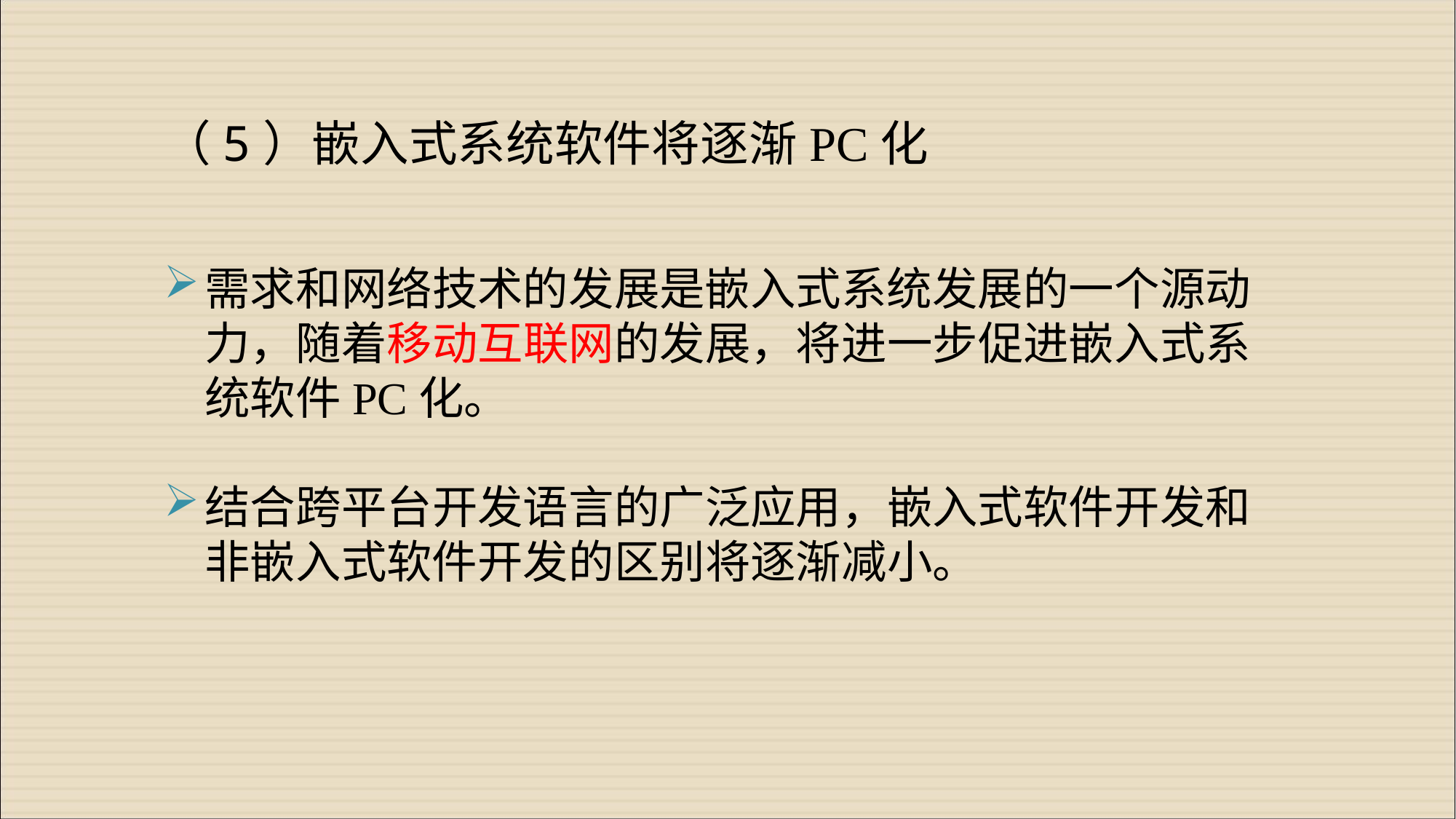

（5）嵌入式系统软件将逐渐PC化
需求和网络技术的发展是嵌入式系统发展的一个源动力，随着移动互联网的发展，将进一步促进嵌入式系统软件PC化。

结合跨平台开发语言的广泛应用，嵌入式软件开发和非嵌入式软件开发的区别将逐渐减小。